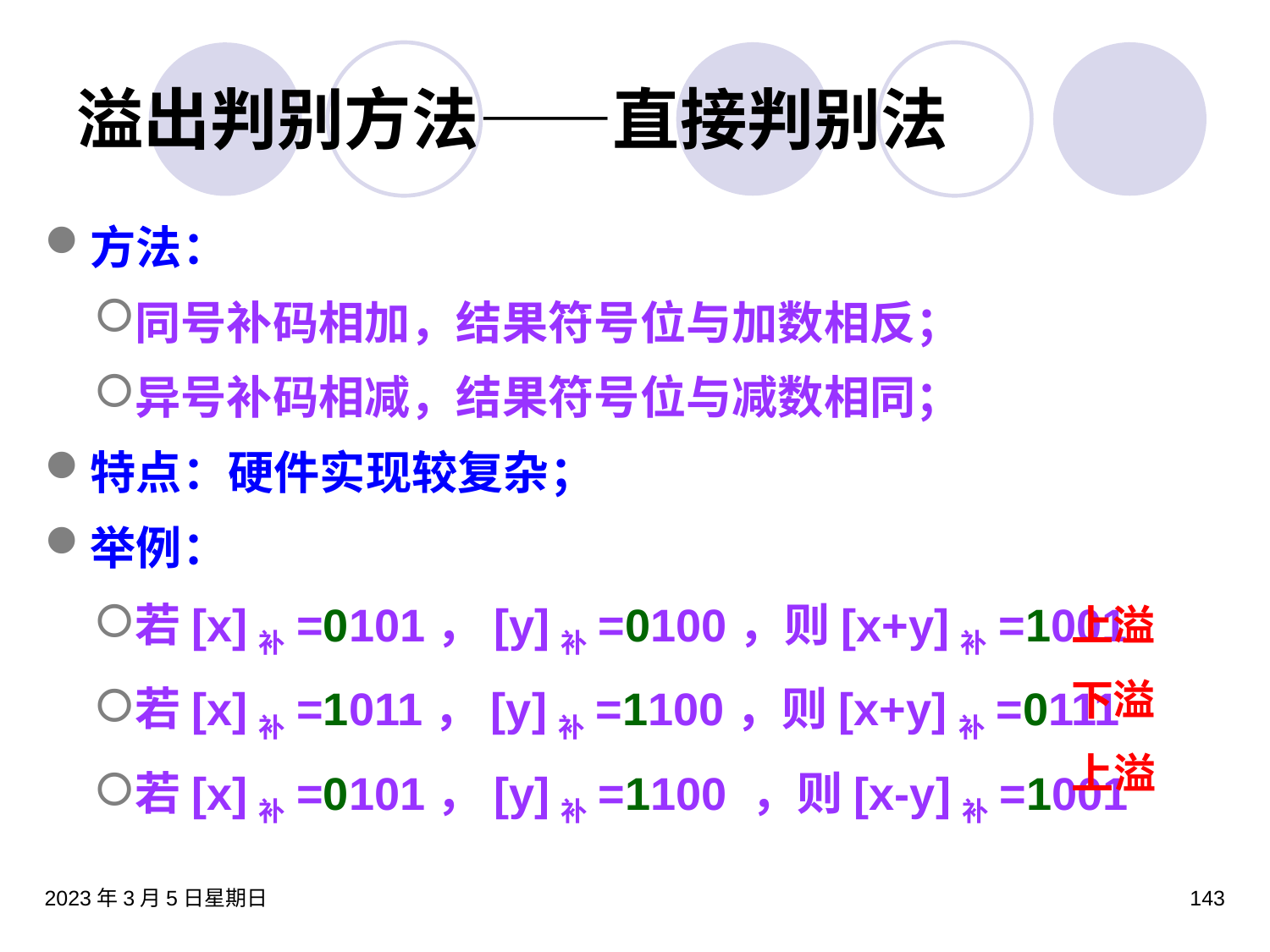

方法：
同号补码相加，结果符号位与加数相反；
异号补码相减，结果符号位与减数相同；
特点：硬件实现较复杂；
举例：
若[x]补=0101，[y]补=0100，则[x+y]补=1001
若[x]补=1011，[y]补=1100，则[x+y]补=0111
若[x]补=0101，[y]补=1100 ，则[x-y]补=1001
# 溢出判别方法——直接判别法
上溢
下溢
上溢
2023年3月5日星期日
143